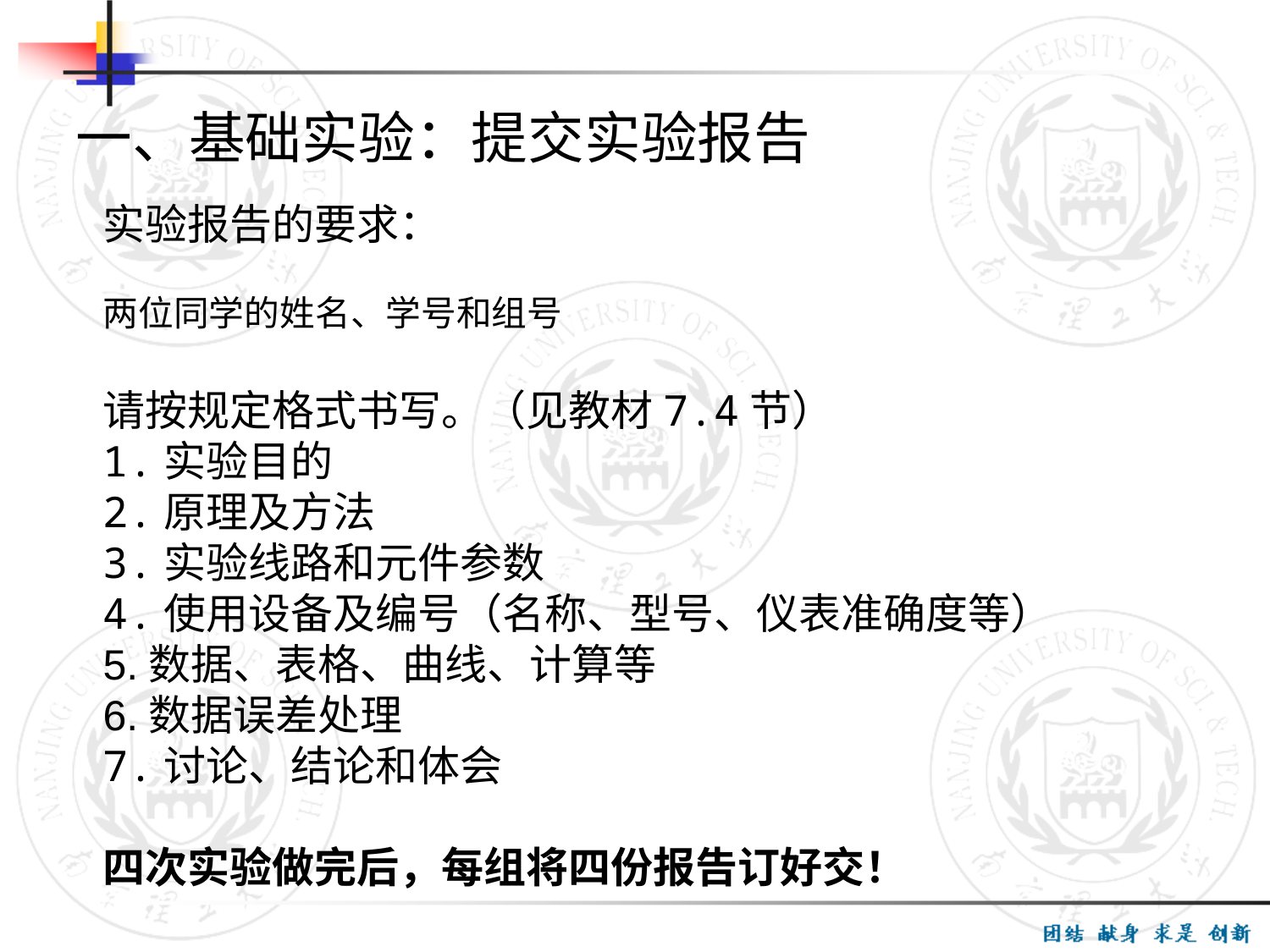

一、基础实验：提交实验报告

实验报告的要求：

两位同学的姓名、学号和组号

请按规定格式书写。（见教材7.4节）
1.实验目的
2.原理及方法
3.实验线路和元件参数
4.使用设备及编号（名称、型号、仪表准确度等）
5.数据、表格、曲线、计算等
6.数据误差处理
7.讨论、结论和体会

四次实验做完后，每组将四份报告订好交！